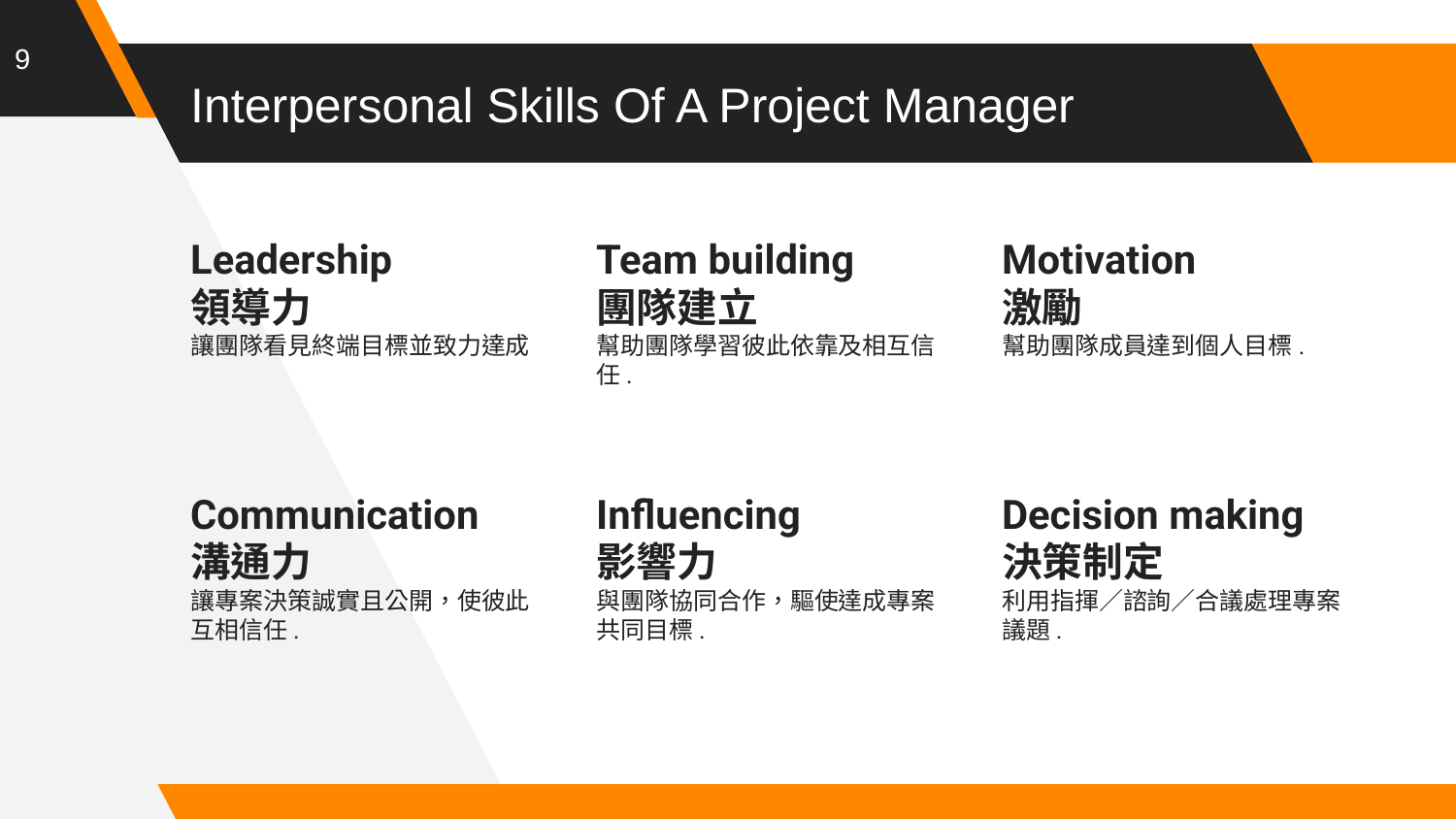

9
# Interpersonal Skills Of A Project Manager
Leadership
領導力
讓團隊看見終端目標並致力達成
Team building
團隊建立
幫助團隊學習彼此依靠及相互信任.
Motivation
激勵
幫助團隊成員達到個人目標.

Communication
溝通力
讓專案決策誠實且公開，使彼此互相信任.
Influencing
影響力
與團隊協同合作，驅使達成專案共同目標.
Decision making
決策制定
利用指揮／諮詢／合議處理專案議題.